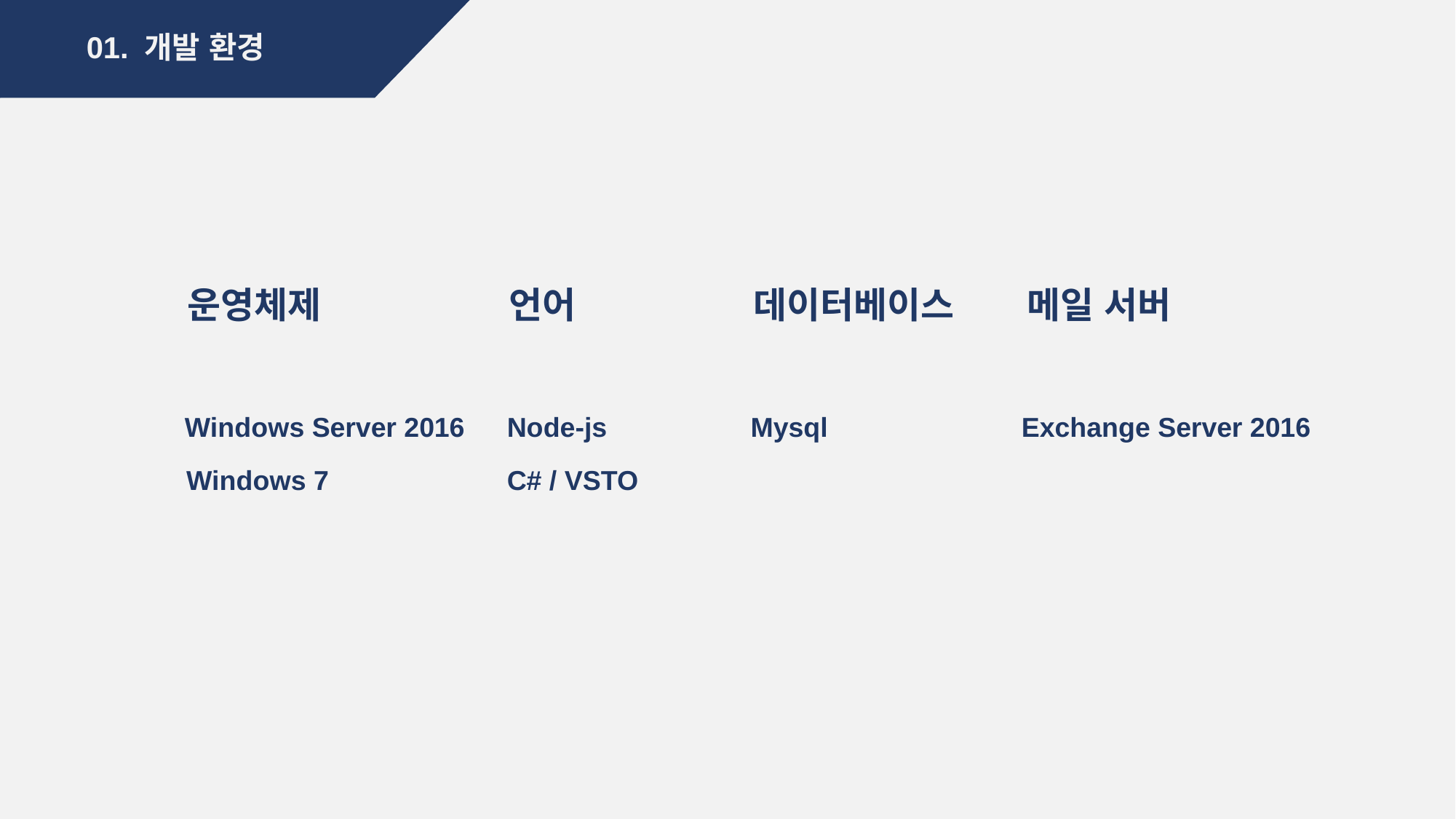

01. 개발 환경
운영체제
언어
데이터베이스
메일 서버
Windows Server 2016
Node-js
Mysql
Exchange Server 2016
Windows 7
C# / VSTO